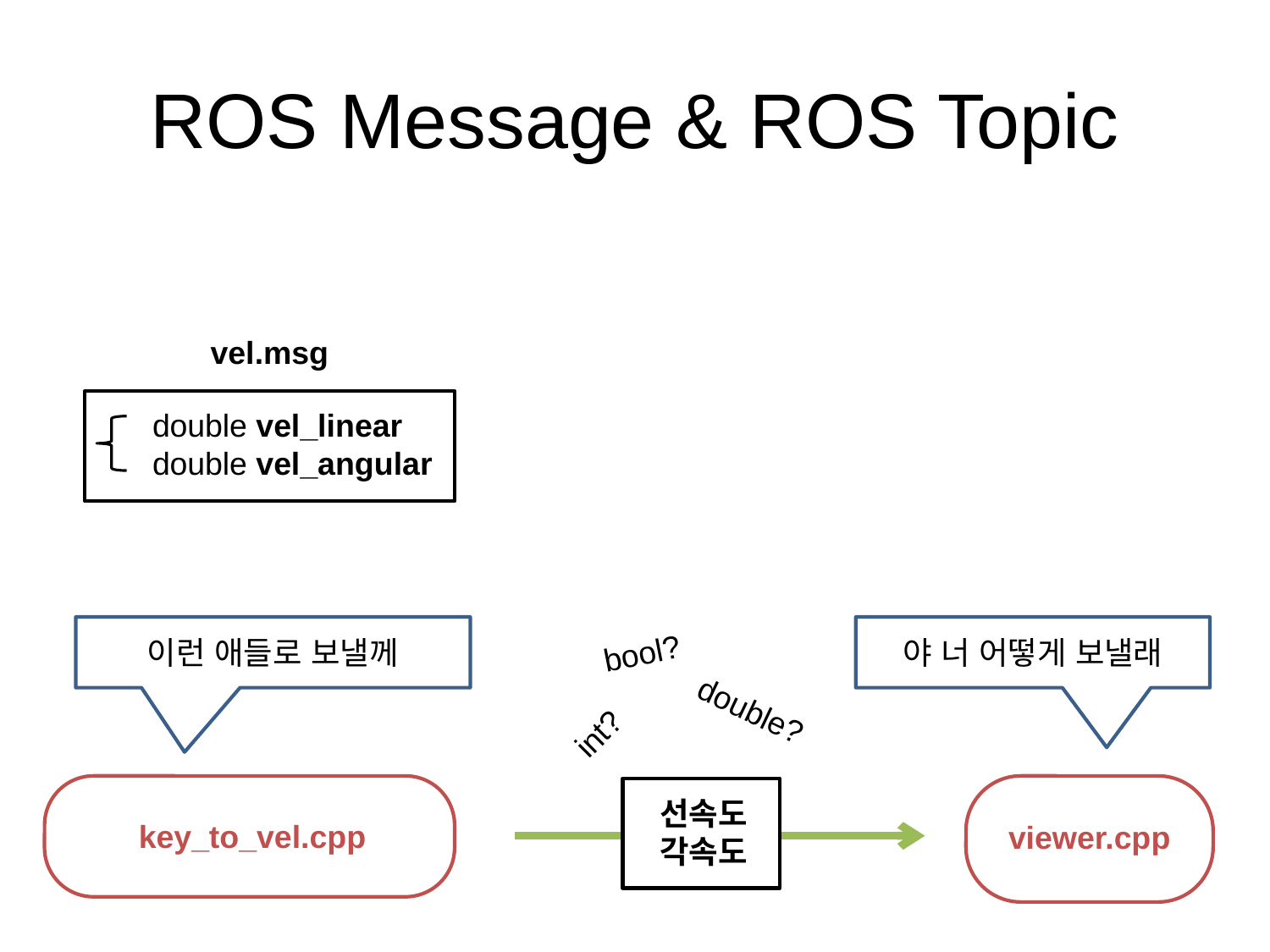

# ROS Message & ROS Topic
vel.msg

double vel_linear
double vel_angular

야 너 어떻게 보낼래

이런 애들로 보낼께

bool?
double?
int?

key_to_vel.cpp
viewer.cpp

선속도
각속도